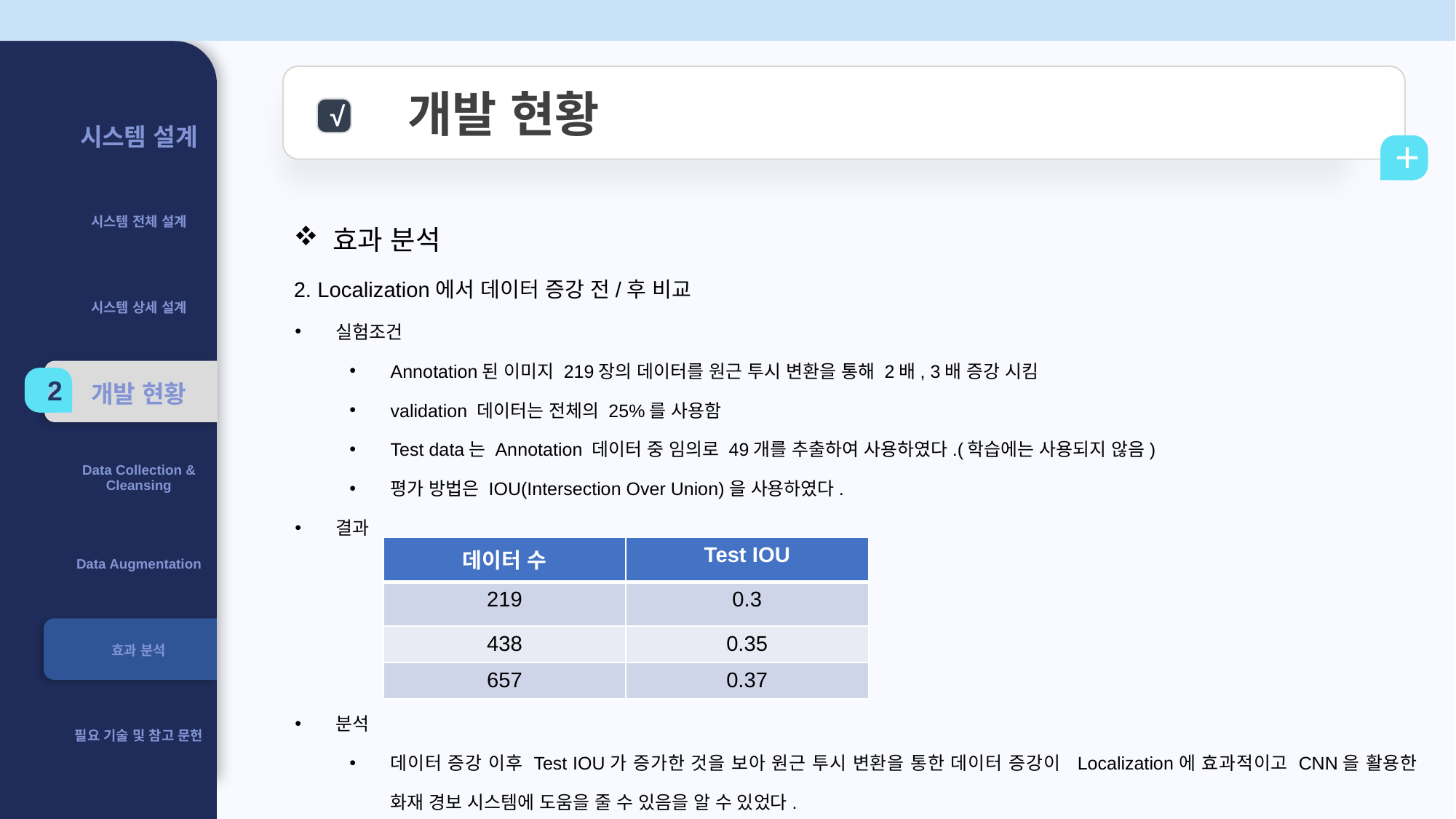

개발 현황
| 시스템 설계 |
| --- |
| 시스템 전체 설계 |
| 시스템 상세 설계 |
| 개발 현황 |
| Data Collection & Cleansing |
| Data Augmentation |
| 효과 분석 |
| 필요 기술 및 참고 문헌 |
√
+

 효과 분석
2. Localization에서 데이터 증강 전/후 비교
실험조건
Annotation된 이미지 219장의 데이터를 원근 투시 변환을 통해 2배, 3배 증강 시킴
validation 데이터는 전체의 25%를 사용함
Test data는 Annotation 데이터 중 임의로 49개를 추출하여 사용하였다.(학습에는 사용되지 않음)
평가 방법은 IOU(Intersection Over Union)을 사용하였다.
결과

분석
데이터 증강 이후 Test IOU가 증가한 것을 보아 원근 투시 변환을 통한 데이터 증강이  Localization에 효과적이고 CNN을 활용한 화재 경보 시스템에 도움을 줄 수 있음을 알 수 있었다.

2
2

| 데이터 수 | Test IOU |
| --- | --- |
| 219 | 0.3 |
| 438 | 0.35 |
| 657 | 0.37 |